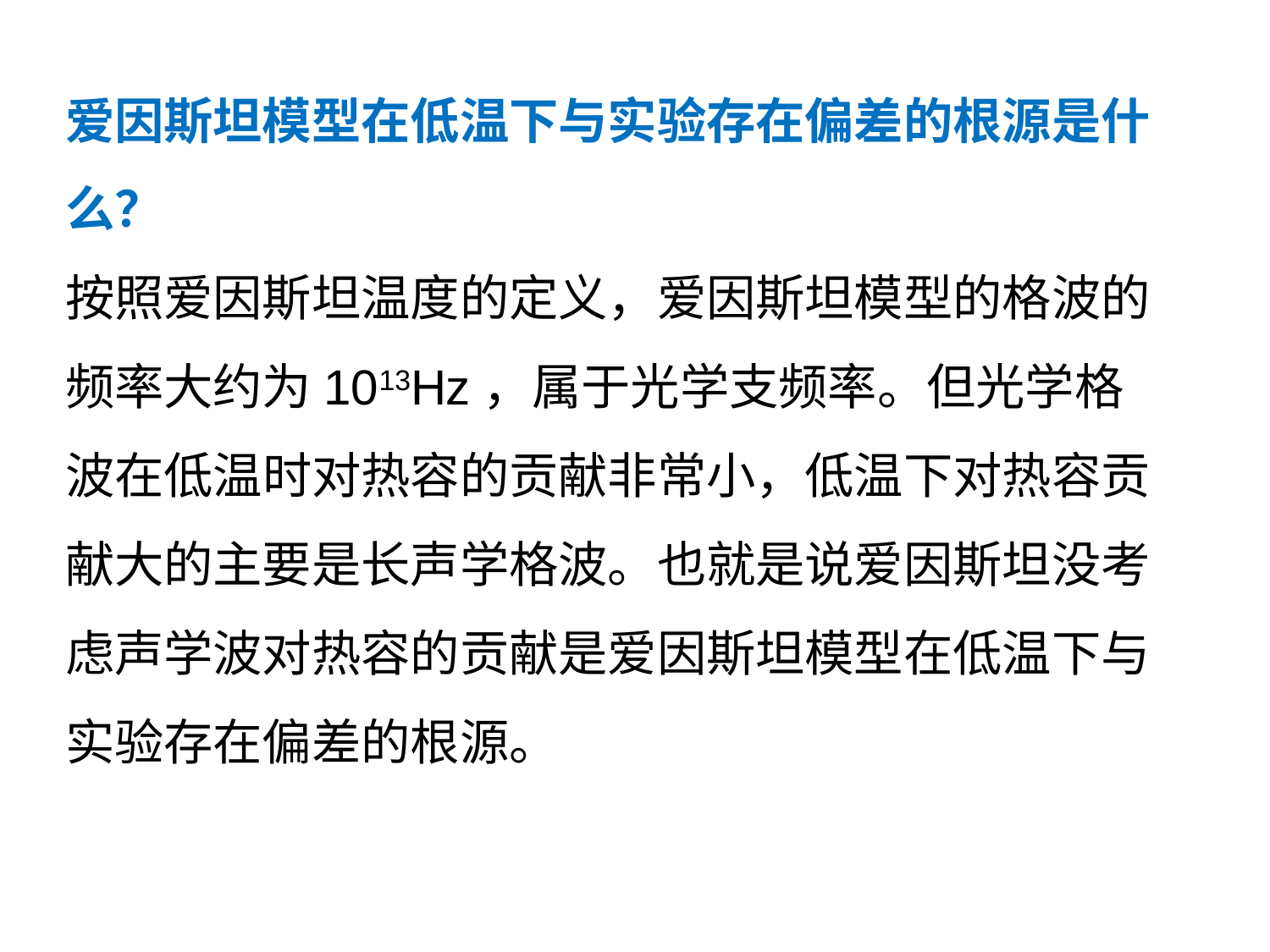

爱因斯坦模型在低温下与实验存在偏差的根源是什么？
按照爱因斯坦温度的定义，爱因斯坦模型的格波的频率大约为1013Ηz，属于光学支频率。但光学格波在低温时对热容的贡献非常小，低温下对热容贡献大的主要是长声学格波。也就是说爱因斯坦没考虑声学波对热容的贡献是爱因斯坦模型在低温下与实验存在偏差的根源。